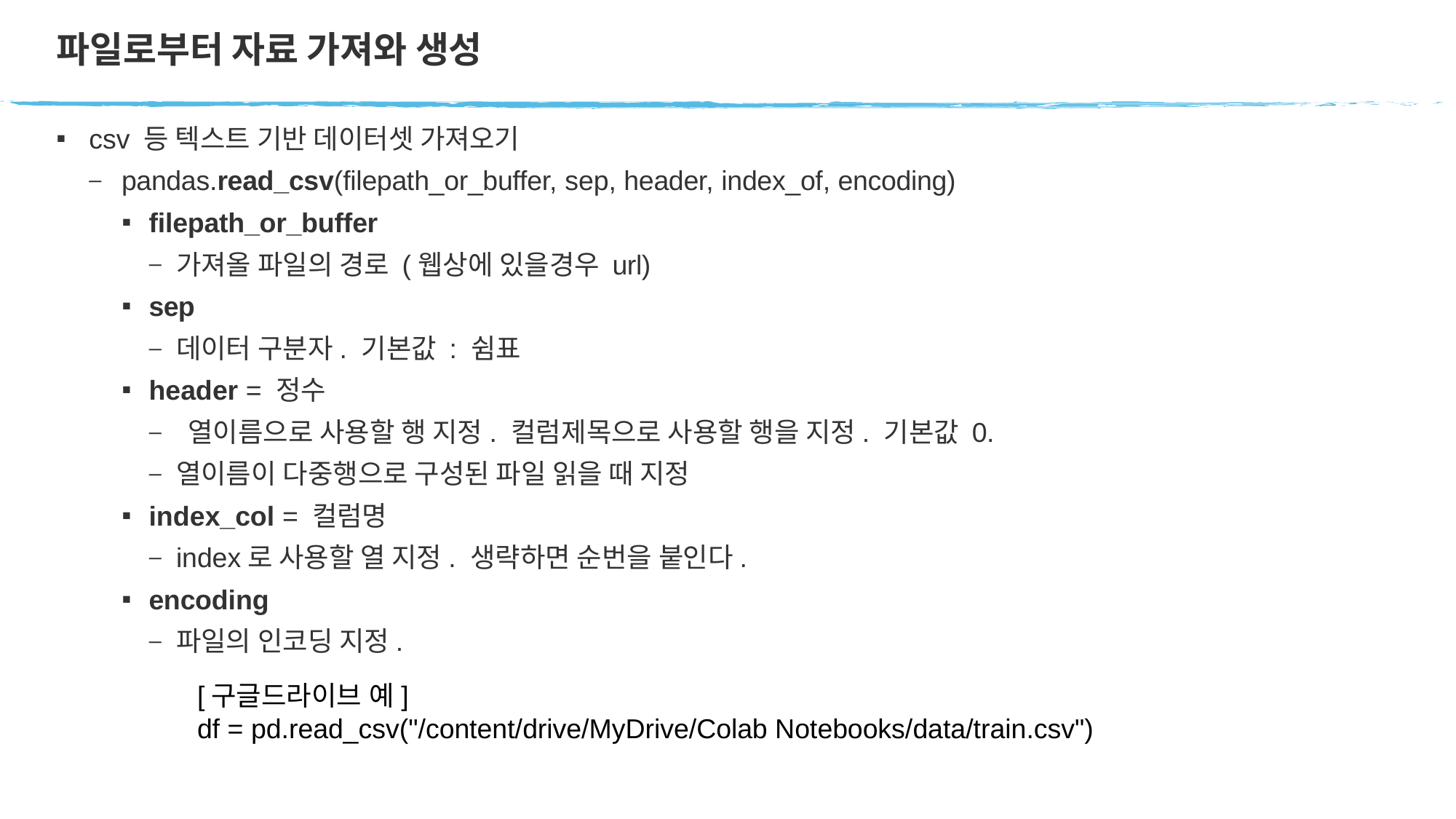

# 파일로부터 자료 가져와 생성
csv 등 텍스트 기반 데이터셋 가져오기
pandas.read_csv(filepath_or_buffer, sep, header, index_of, encoding)
filepath_or_buffer
가져올 파일의 경로 (웹상에 있을경우 url)
sep
데이터 구분자. 기본값 : 쉼표
header = 정수
열이름으로 사용할 행 지정. 컬럼제목으로 사용할 행을 지정. 기본값 0.
열이름이 다중행으로 구성된 파일 읽을 때 지정
index_col = 컬럼명
index로 사용할 열 지정. 생략하면 순번을 붙인다.
encoding
파일의 인코딩 지정.
[구글드라이브 예]
df = pd.read_csv("/content/drive/MyDrive/Colab Notebooks/data/train.csv")